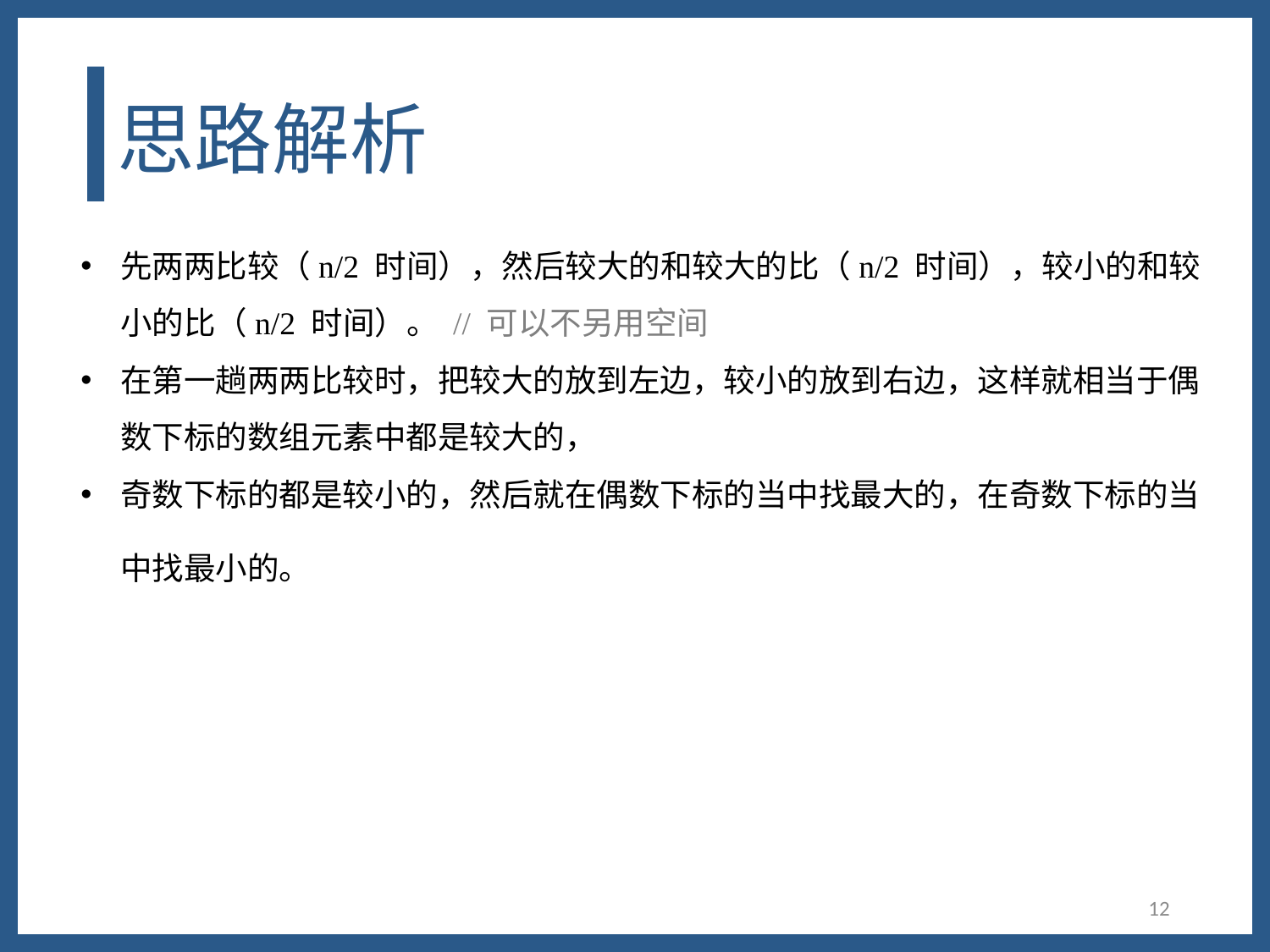

# 思路解析
先两两比较（n/2 时间），然后较大的和较大的比（n/2 时间），较小的和较小的比（n/2 时间）。 // 可以不另用空间
在第一趟两两比较时，把较大的放到左边，较小的放到右边，这样就相当于偶数下标的数组元素中都是较大的，
奇数下标的都是较小的，然后就在偶数下标的当中找最大的，在奇数下标的当中找最小的。
12